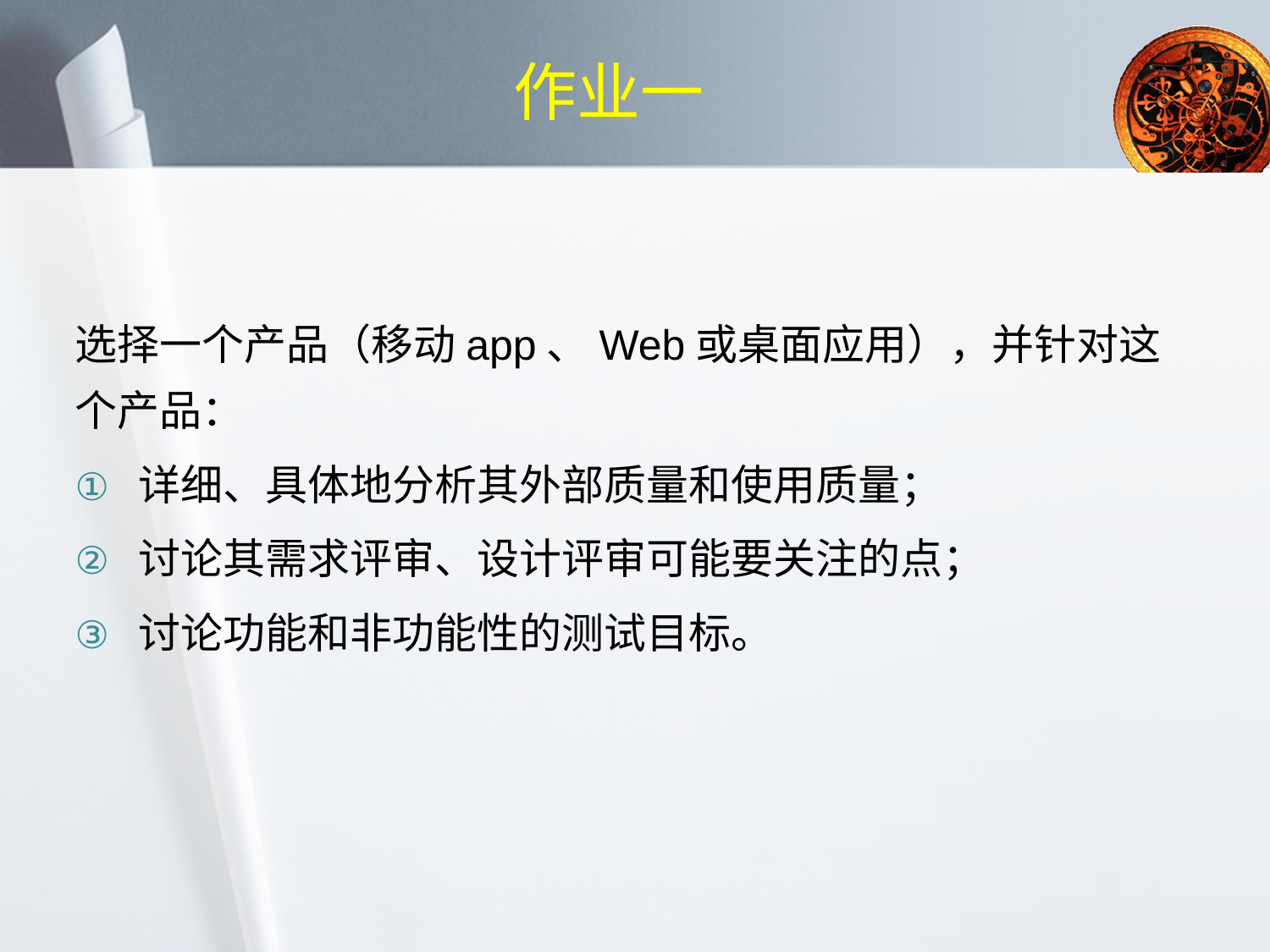

# 作业一
选择一个产品（移动app、Web或桌面应用），并针对这个产品：
详细、具体地分析其外部质量和使用质量；
讨论其需求评审、设计评审可能要关注的点；
讨论功能和非功能性的测试目标。